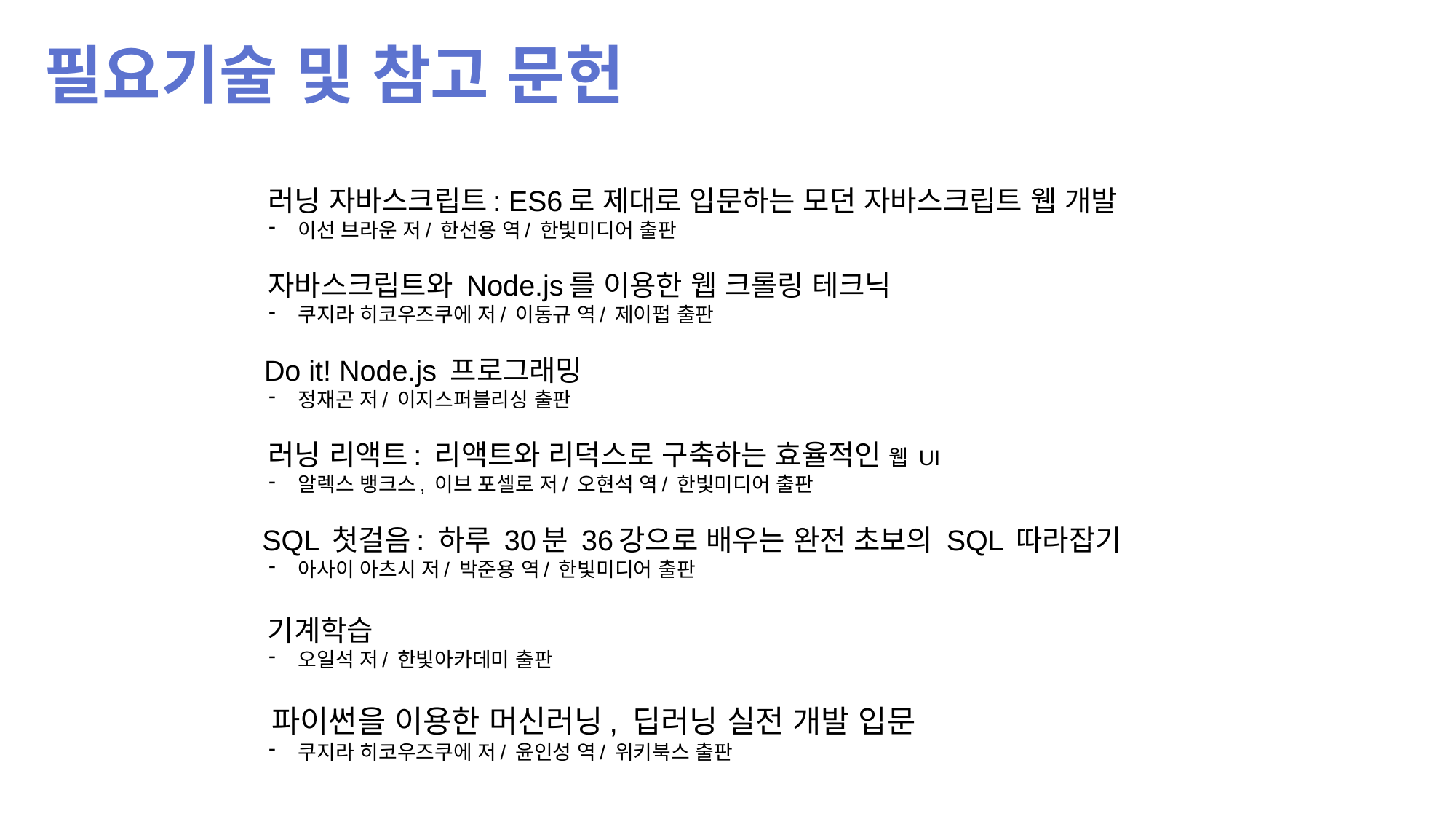

필요기술 및 참고 문헌
       러닝 자바스크립트: ES6로 제대로 입문하는 모던 자바스크립트 웹 개발
이선 브라운 저/ 한선용 역/ 한빛미디어 출판

       자바스크립트와 Node.js를 이용한 웹 크롤링 테크닉
쿠지라 히코우즈쿠에 저/ 이동규 역/ 제이펍 출판

       Do it! Node.js 프로그래밍
정재곤 저/ 이지스퍼블리싱 출판

       러닝 리액트: 리액트와 리덕스로 구축하는 효율적인 웹 UI
알렉스 뱅크스, 이브 포셀로 저/ 오현석 역/ 한빛미디어 출판

     SQL 첫걸음: 하루 30분 36강으로 배우는 완전 초보의 SQL 따라잡기
아사이 아츠시 저/ 박준용 역/ 한빛미디어 출판

     기계학습
오일석 저/ 한빛아카데미 출판

     파이썬을 이용한 머신러닝, 딥러닝 실전 개발 입문
쿠지라 히코우즈쿠에 저/ 윤인성 역/ 위키북스 출판